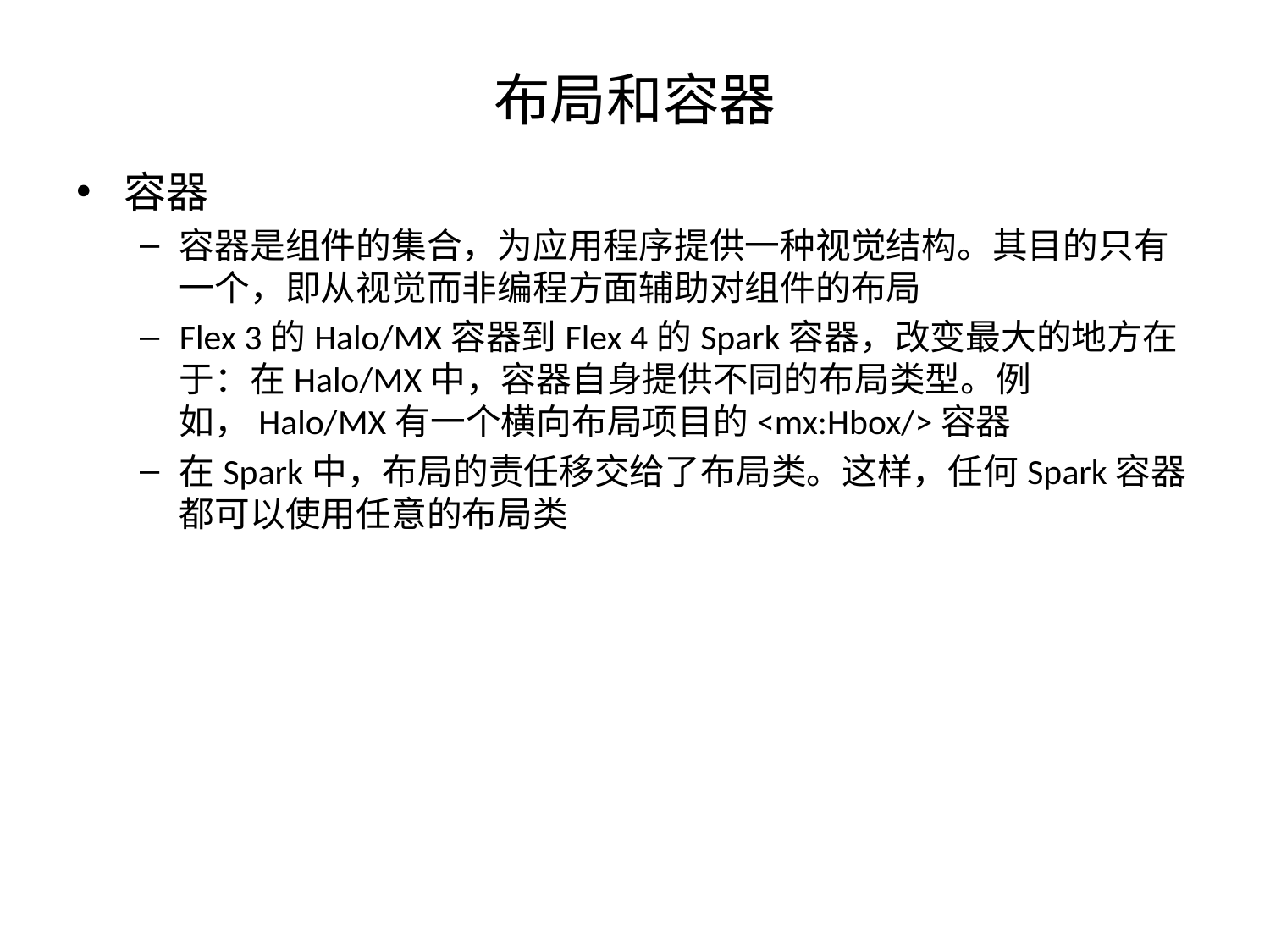

# 布局和容器
容器
容器是组件的集合，为应用程序提供一种视觉结构。其目的只有一个，即从视觉而非编程方面辅助对组件的布局
Flex 3的Halo/MX容器到Flex 4的Spark容器，改变最大的地方在于：在Halo/MX中，容器自身提供不同的布局类型。例如，Halo/MX有一个横向布局项目的<mx:Hbox/>容器
在Spark中，布局的责任移交给了布局类。这样，任何Spark容器都可以使用任意的布局类